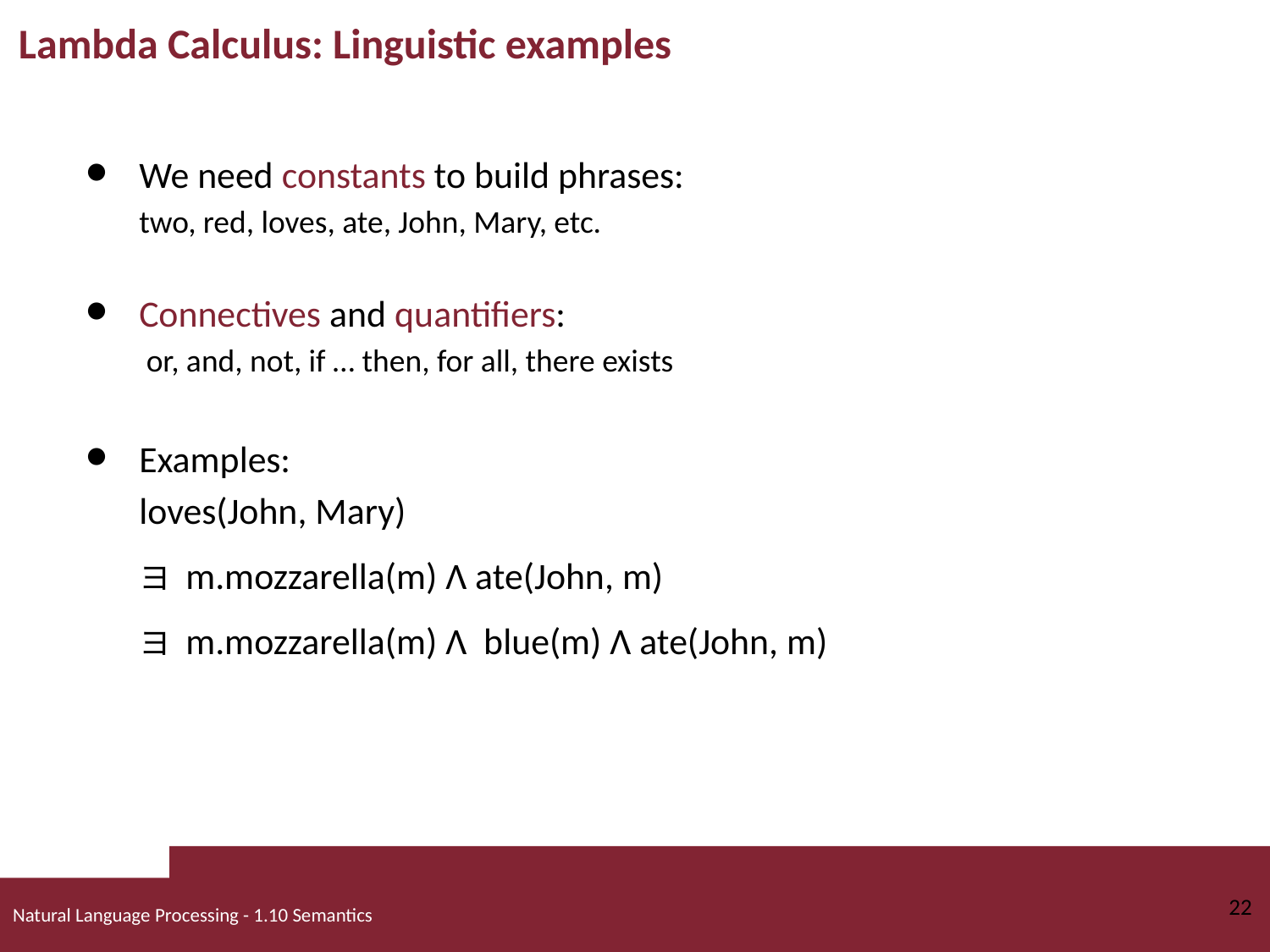

# Lambda Calculus: Linguistic examples

We need constants to build phrases:
two, red, loves, ate, John, Mary, etc.

Connectives and quantifiers:
 or, and, not, if … then, for all, there exists

Examples:
loves(John, Mary)
ヨ m.mozzarella(m) Λ ate(John, m)
ヨ m.mozzarella(m) Λ  blue(m) Λ ate(John, m)

22
Natural Language Processing - 1.10 Semantics